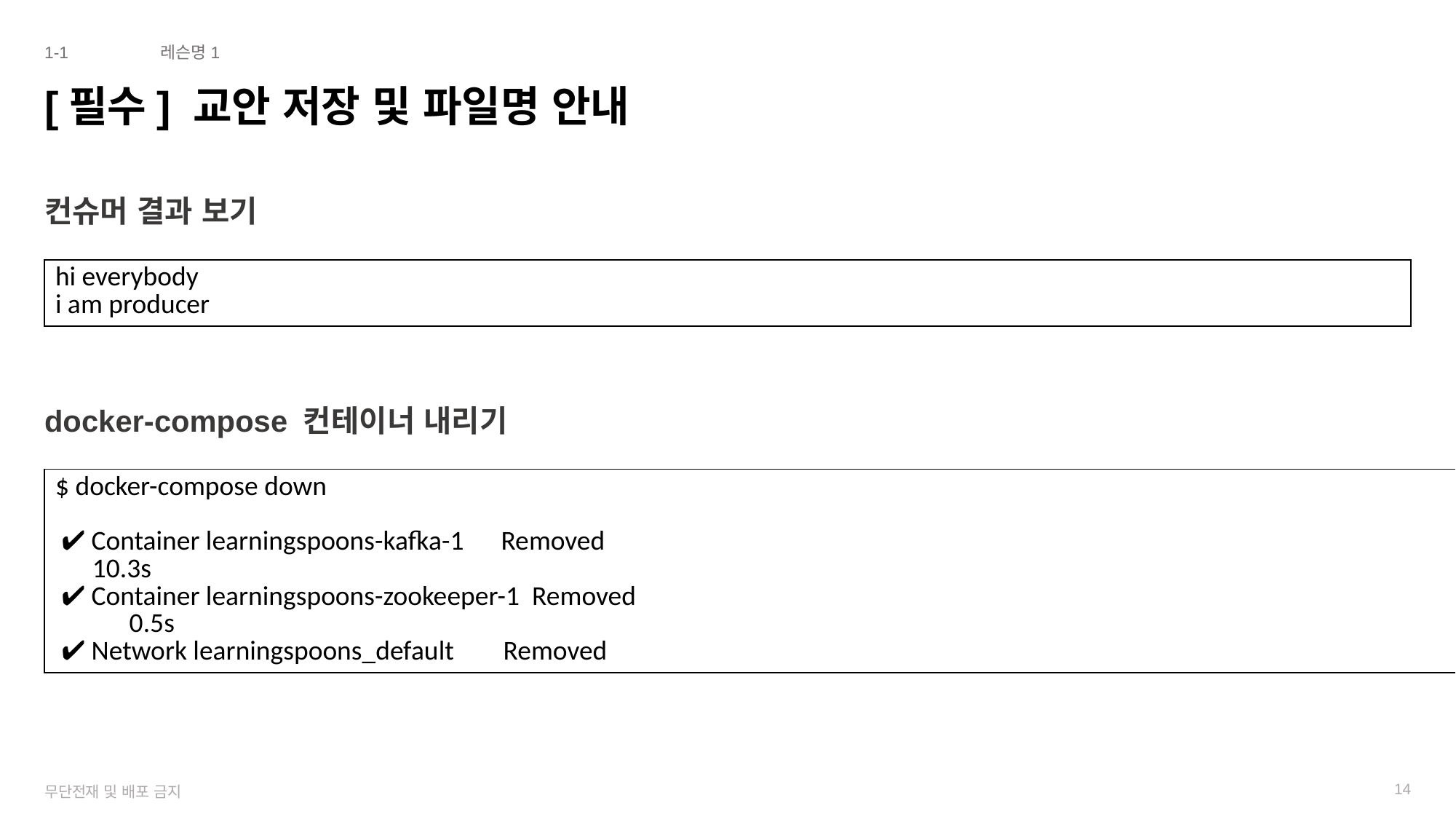

1-1
레슨명1
# [필수] 교안 저장 및 파일명 안내
컨슈머 결과 보기

docker-compose 컨테이너 내리기

| hi everybody i am producer |
| --- |
| $ docker-compose down ✔ Container learningspoons-kafka-1 Removed 10.3s ✔ Container learningspoons-zookeeper-1 Removed 0.5s ✔ Network learningspoons\_default Removed |
| --- |
14